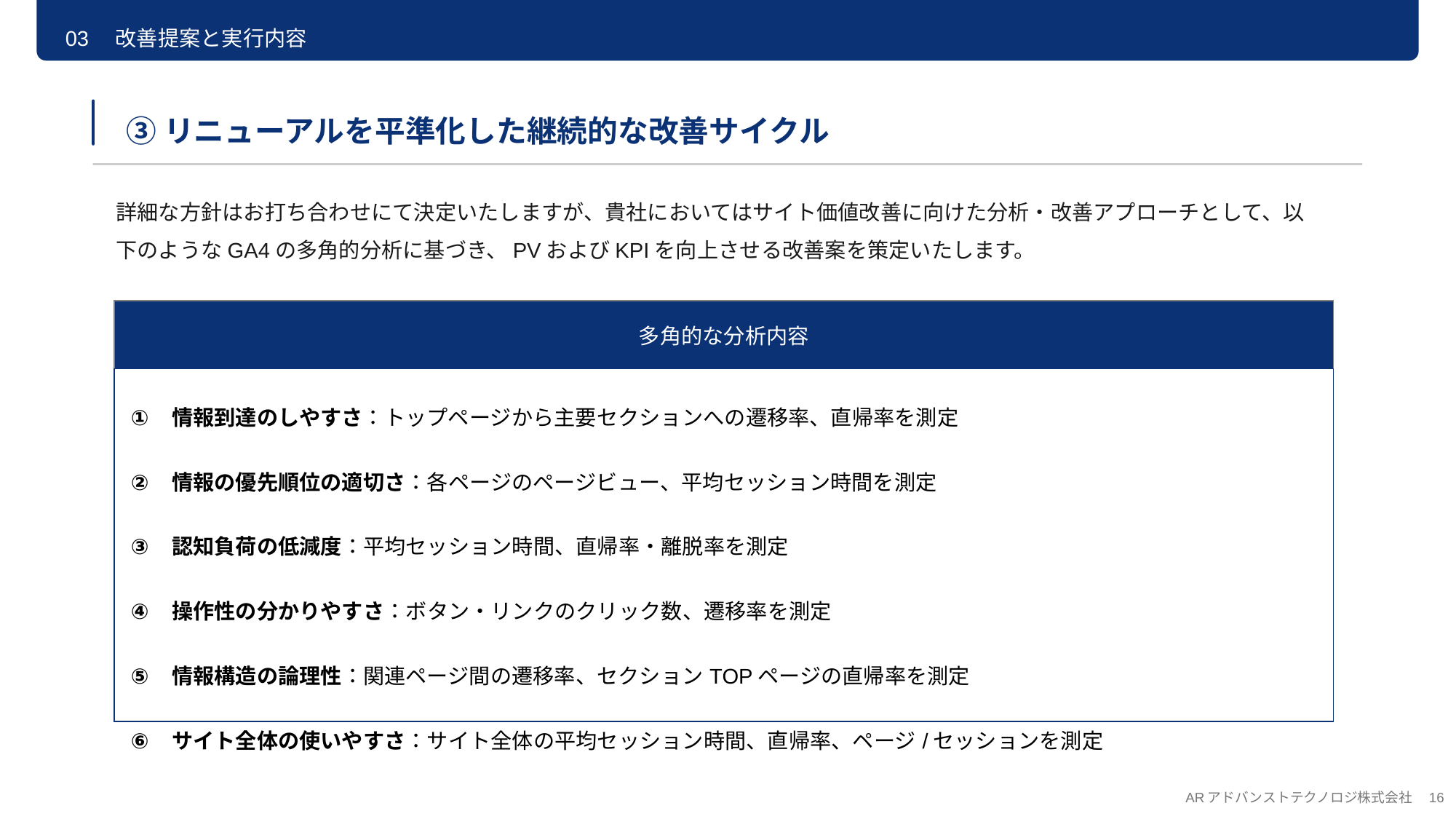

03　改善提案と実行内容
③リニューアルを平準化した継続的な改善サイクル
詳細な方針はお打ち合わせにて決定いたしますが、貴社においてはサイト価値改善に向けた分析・改善アプローチとして、以下のようなGA4の多角的分析に基づき、PVおよびKPIを向上させる改善案を策定いたします。
| 多角的な分析内容 |
| --- |
| 情報到達のしやすさ：トップページから主要セクションへの遷移率、直帰率を測定 情報の優先順位の適切さ：各ページのページビュー、平均セッション時間を測定 認知負荷の低減度：平均セッション時間、直帰率・離脱率を測定 操作性の分かりやすさ：ボタン・リンクのクリック数、遷移率を測定 情報構造の論理性：関連ページ間の遷移率、セクションTOPページの直帰率を測定 サイト全体の使いやすさ：サイト全体の平均セッション時間、直帰率、ページ/セッションを測定 |
ARアドバンストテクノロジ株式会社　16